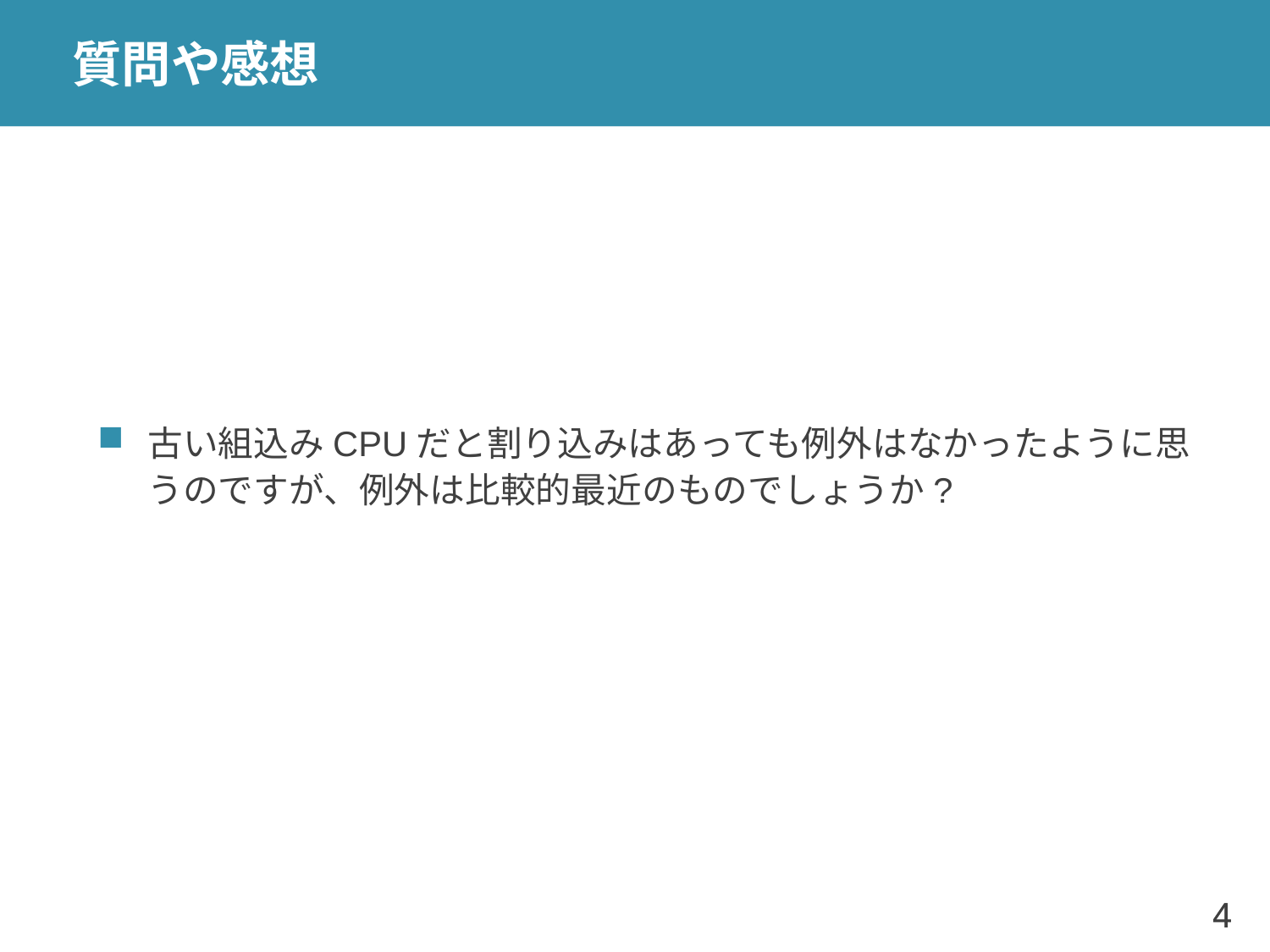

# 質問や感想
古い組込みCPUだと割り込みはあっても例外はなかったように思うのですが、例外は比較的最近のものでしょうか?